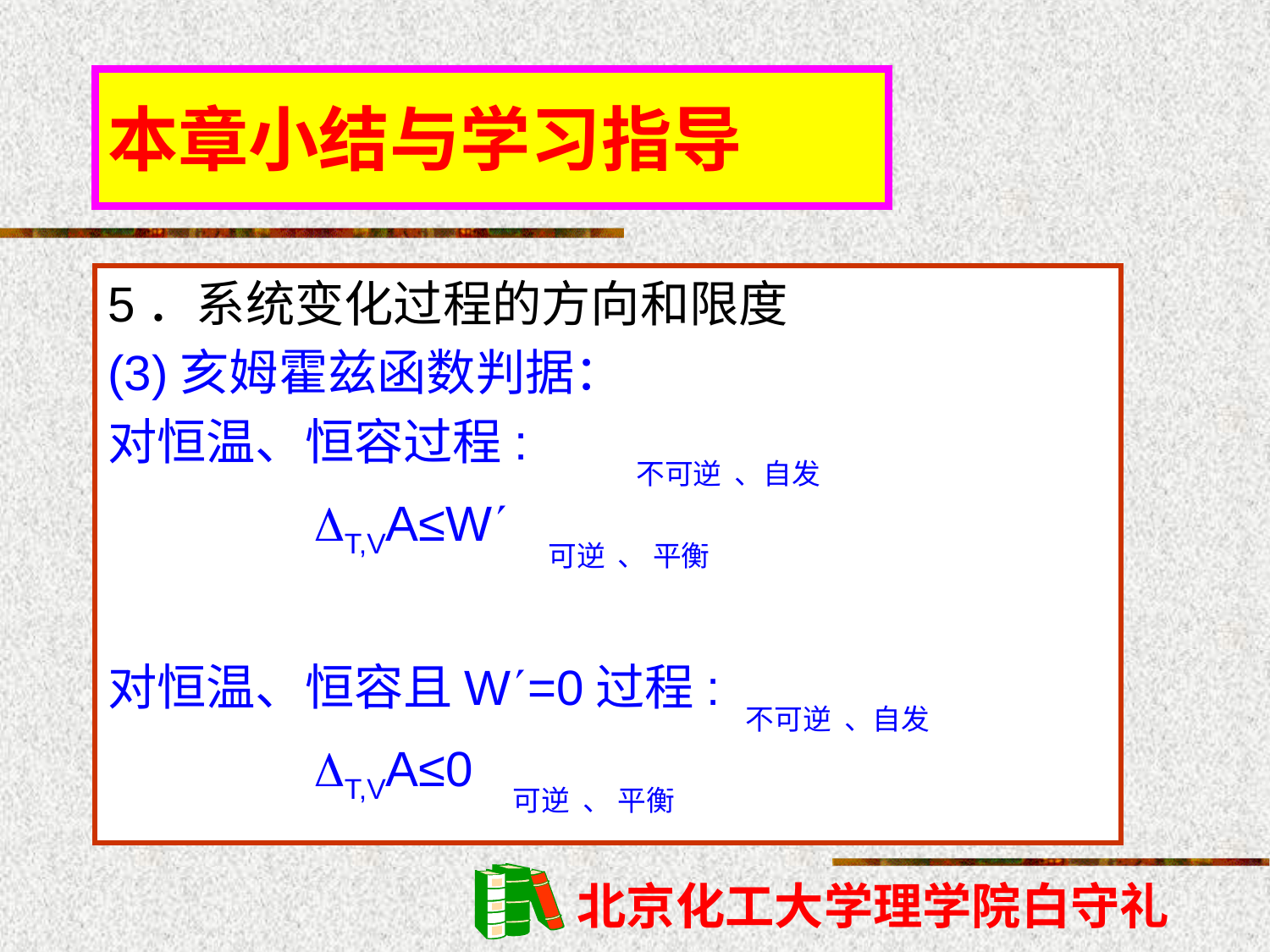

# 本章小结与学习指导
5．系统变化过程的方向和限度
(3)亥姆霍兹函数判据：
对恒温、恒容过程:       不可逆  、自发
               ΔT,VA≤W′  可逆  、 平衡

对恒温、恒容且W′=0过程: 不可逆  、自发
               ΔT,VA≤0  可逆  、 平衡